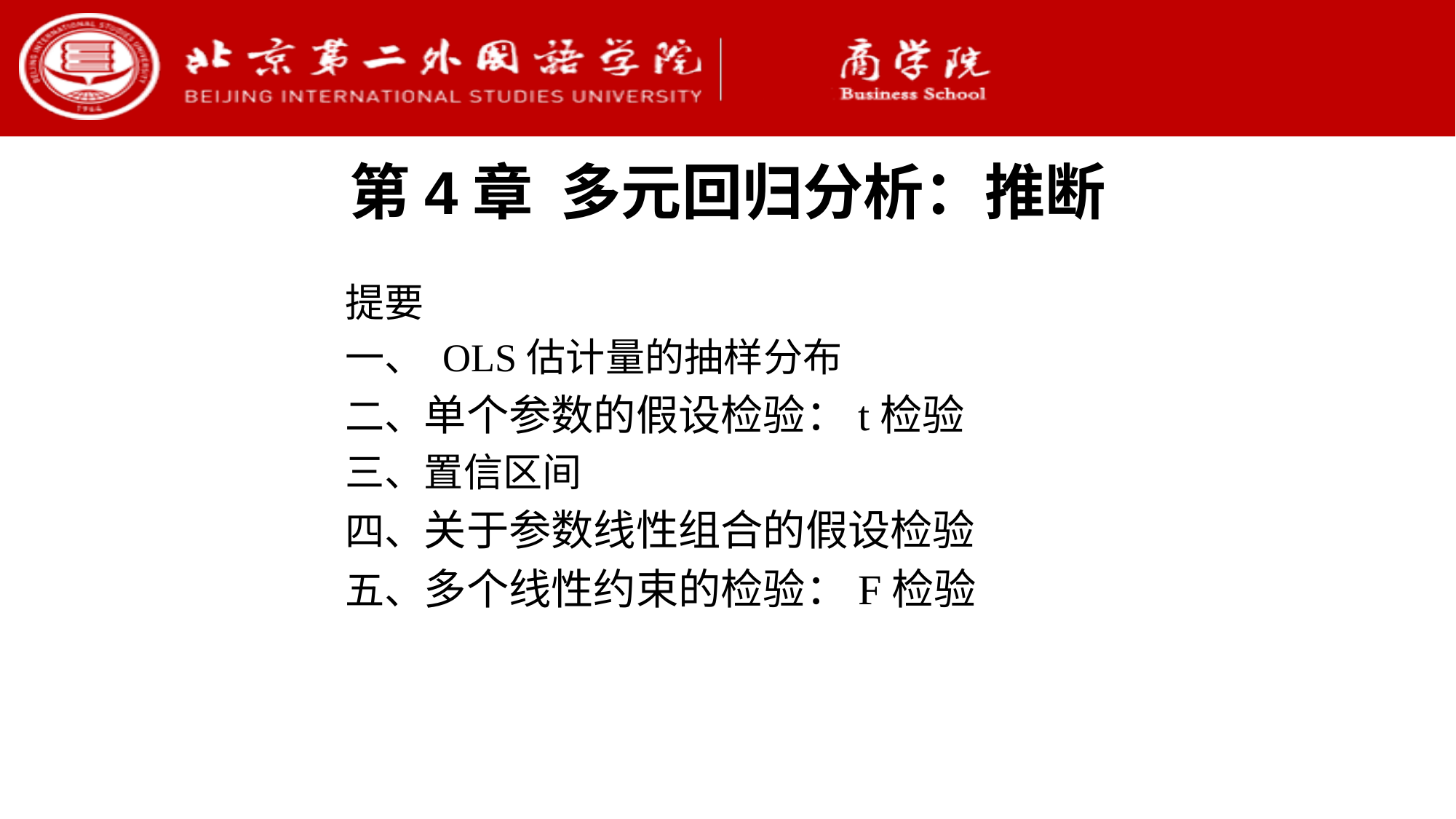

第4章  多元回归分析：推断
提要
一、 OLS估计量的抽样分布
二、单个参数的假设检验：t检验
三、置信区间
四、关于参数线性组合的假设检验
五、多个线性约束的检验：F检验